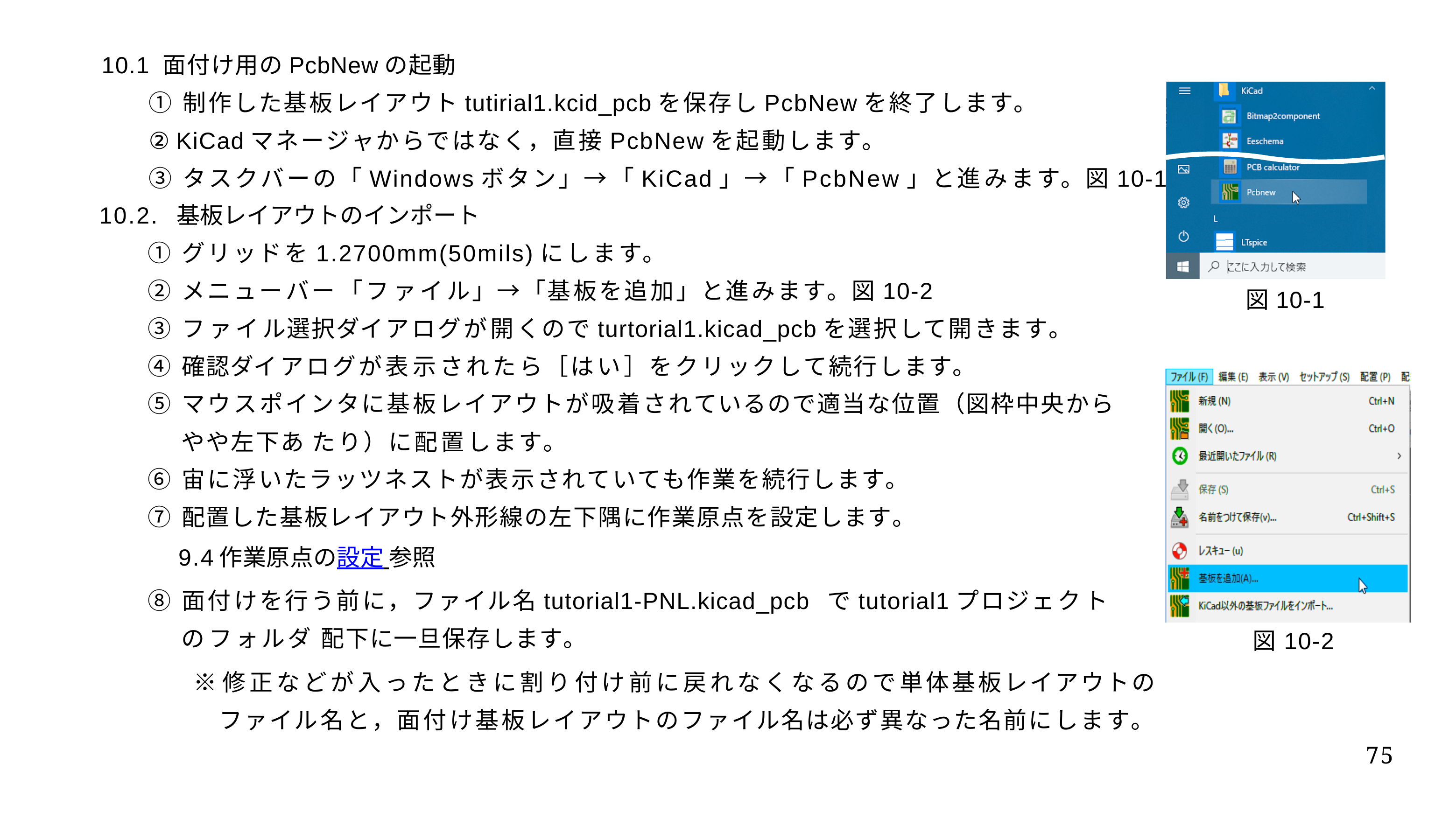

10.1 面付け用のPcbNewの起動
① 制作した基板レイアウトtutirial1.kcid_pcbを保存しPcbNewを終了します。
② KiCadマネージャからではなく，直接PcbNewを起動します。
③ タスクバーの「Windowsボタン」→「KiCad」→「PcbNew」と進みます。図10-1

図10-1
10.2. 基板レイアウトのインポート
① グリッドを1.2700mm(50mils)にします。
② メニューバー「ファイル」→「基板を追加」と進みます。図10-2
③ ファイル選択ダイアログが開くのでturtorial1.kicad_pcbを選択して開きます。
④ 確認ダイアログが表示されたら［はい］をクリックして続行します。
⑤ マウスポインタに基板レイアウトが吸着されているので適当な位置（図枠中央からやや左下あ たり）に配置します。
⑥ 宙に浮いたラッツネストが表示されていても作業を続行します。
⑦ 配置した基板レイアウト外形線の左下隅に作業原点を設定します。
   9.4 作業原点の設定 参照
⑧ 面付けを行う前に，ファイル名tutorial1-PNL.kicad_pcb でtutorial1プロジェクトのフォルダ 配下に一旦保存します。

図10-2
※修正などが入ったときに割り付け前に戻れなくなるので単体基板レイアウトの
　ファイル名と，面付け基板レイアウトのファイル名は必ず異なった名前にします。
75